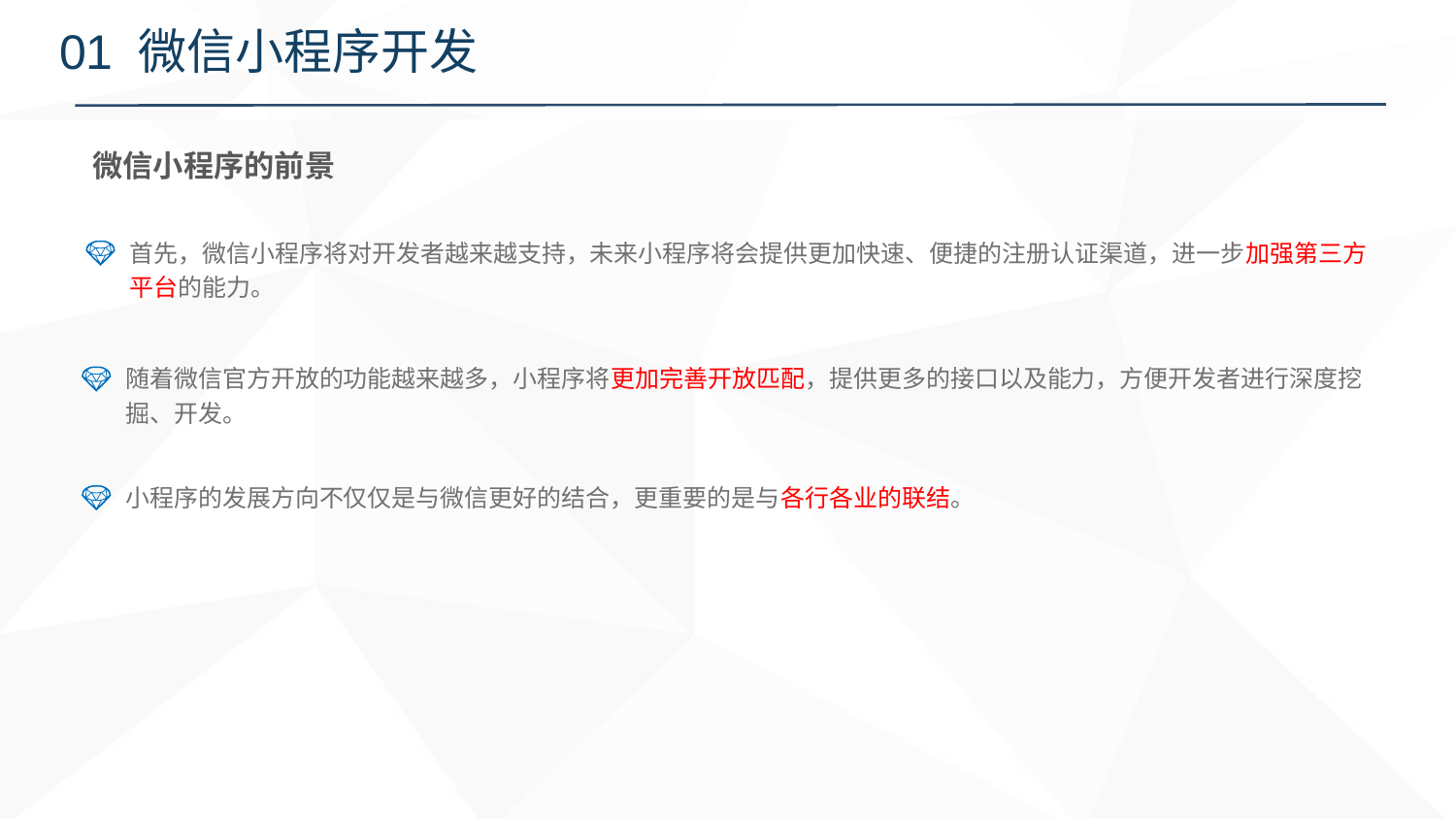

# 01 微信小程序开发
微信小程序的前景
首先，微信小程序将对开发者越来越支持，未来小程序将会提供更加快速、便捷的注册认证渠道，进一步加强第三方平台的能力。

随着微信官方开放的功能越来越多，小程序将更加完善开放匹配，提供更多的接口以及能力，方便开发者进行深度挖掘、开发。

小程序的发展方向不仅仅是与微信更好的结合，更重要的是与各行各业的联结。